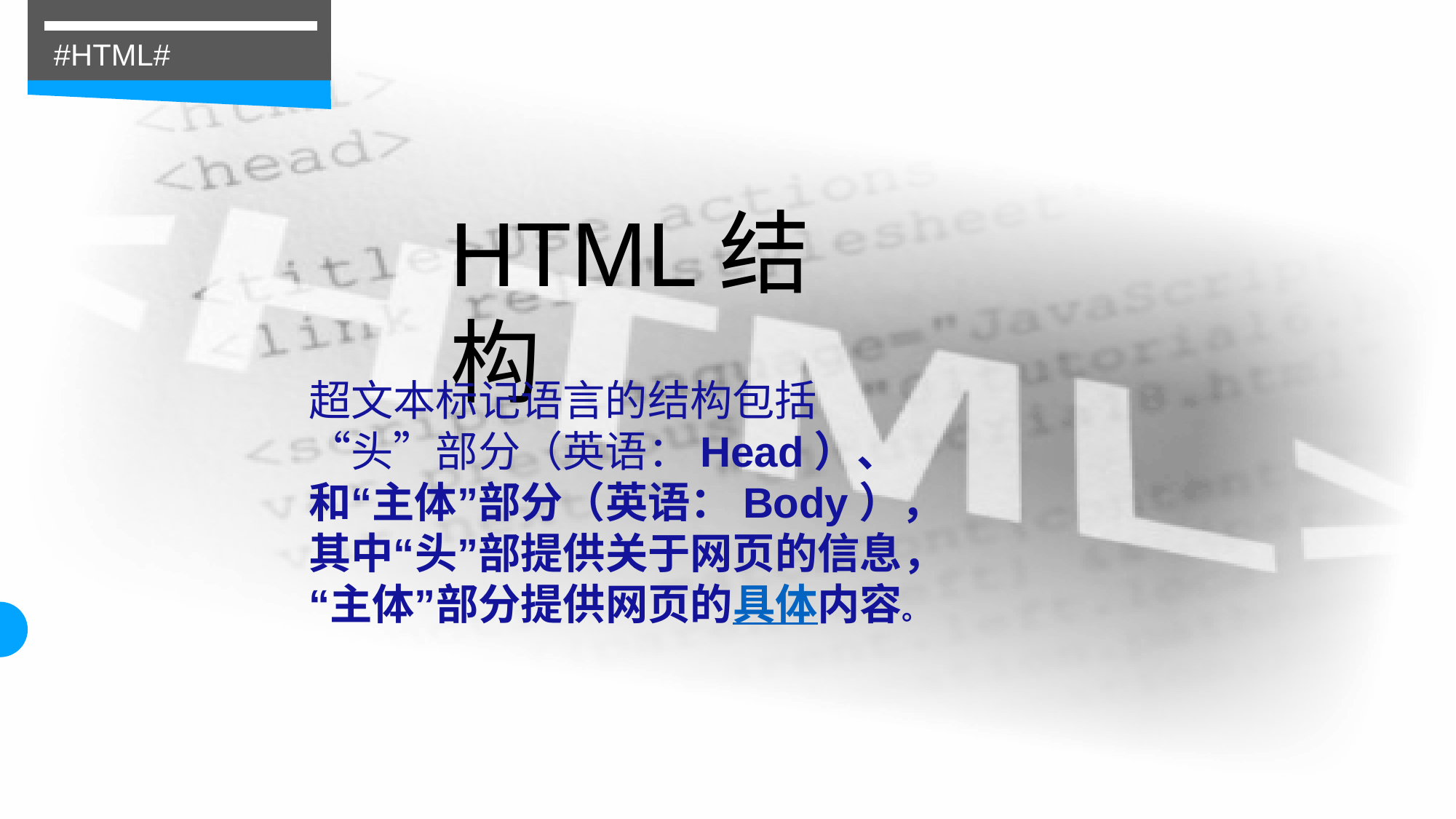

#HTML#

HTML结构
超文本标记语言的结构包括“头”部分（英语：Head）、和“主体”部分（英语：Body），其中“头”部提供关于网页的信息，“主体”部分提供网页的具体内容。